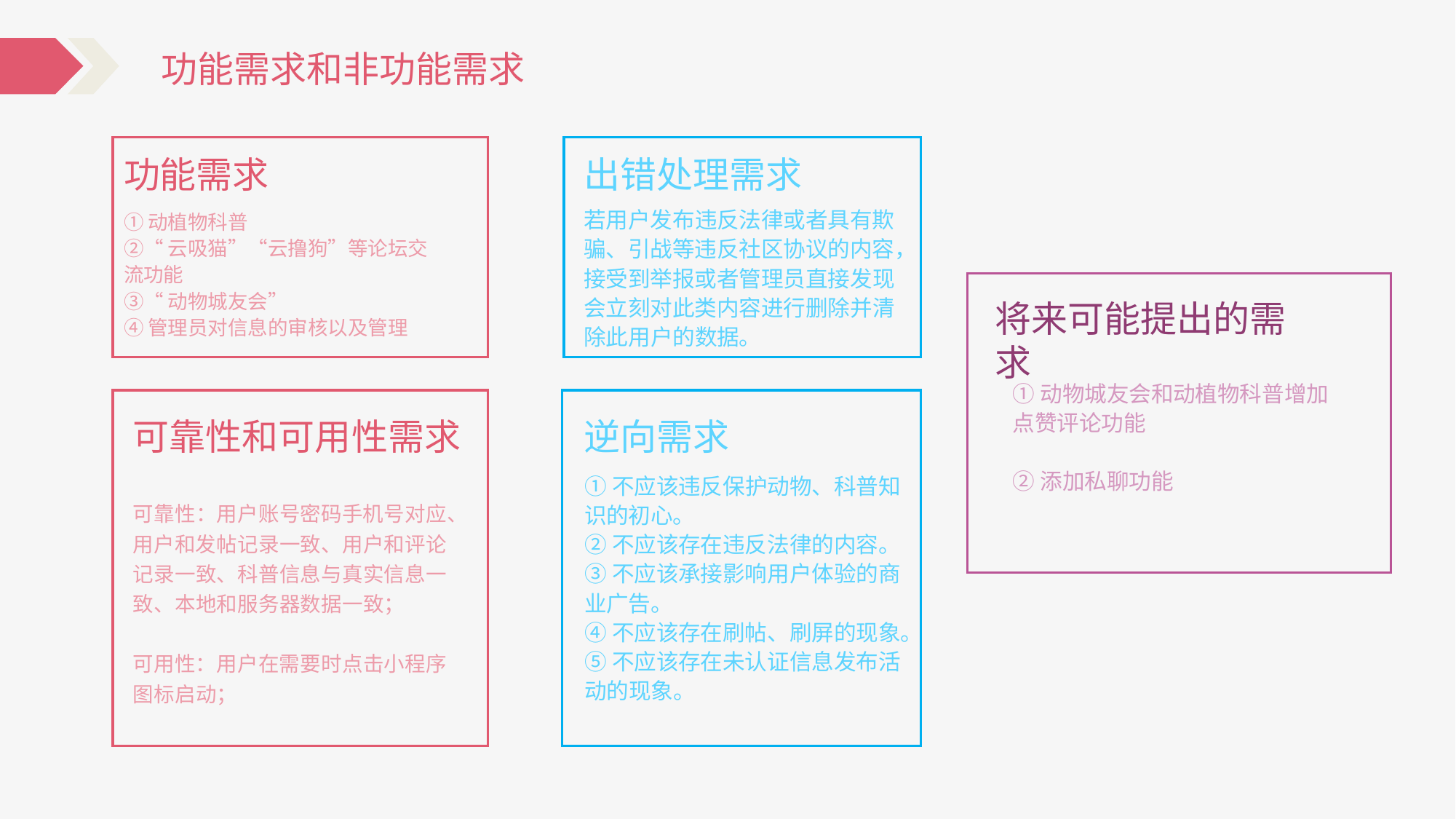

功能需求和非功能需求

功能需求
出错处理需求
若用户发布违反法律或者具有欺骗、引战等违反社区协议的内容，接受到举报或者管理员直接发现会立刻对此类内容进行删除并清除此用户的数据。
①动植物科普
②“云吸猫”“云撸狗”等论坛交流功能
③“动物城友会”
④管理员对信息的审核以及管理

将来可能提出的需求
①动物城友会和动植物科普增加点赞评论功能

②添加私聊功能

可靠性和可用性需求
逆向需求

可靠性：用户账号密码手机号对应、用户和发帖记录一致、用户和评论记录一致、科普信息与真实信息一致、本地和服务器数据一致；

可用性：用户在需要时点击小程序图标启动；
①不应该违反保护动物、科普知识的初心。
②不应该存在违反法律的内容。
③不应该承接影响用户体验的商业广告。
④不应该存在刷帖、刷屏的现象。
⑤不应该存在未认证信息发布活动的现象。